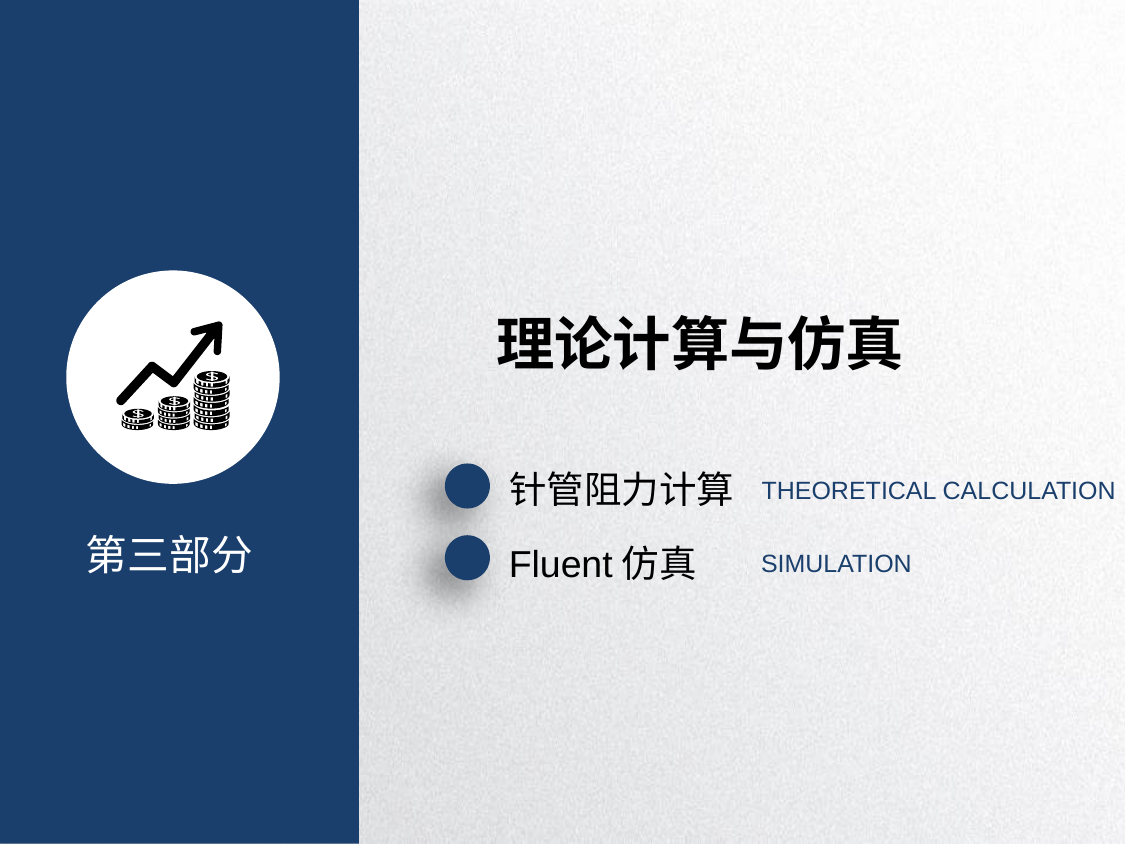

理论计算与仿真
针管阻力计算

THEORETICAL CALCULATION
第三部分
Fluent仿真

SIMULATION